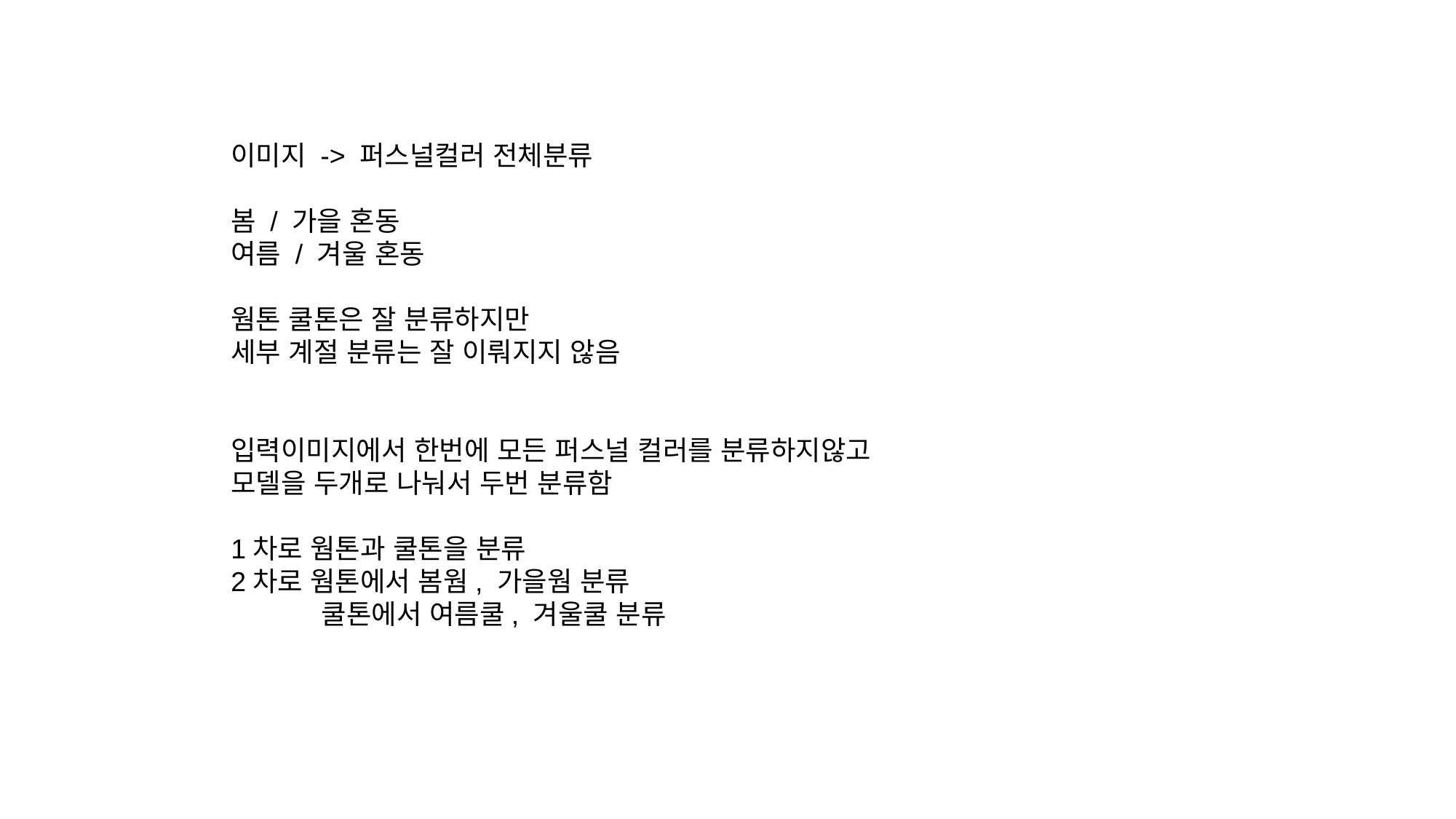

이미지 -> 퍼스널컬러 전체분류

봄 / 가을 혼동
여름 / 겨울 혼동

웜톤 쿨톤은 잘 분류하지만
세부 계절 분류는 잘 이뤄지지 않음

입력이미지에서 한번에 모든 퍼스널 컬러를 분류하지않고
모델을 두개로 나눠서 두번 분류함

1차로 웜톤과 쿨톤을 분류
2차로 웜톤에서 봄웜, 가을웜 분류
           쿨톤에서 여름쿨, 겨울쿨 분류